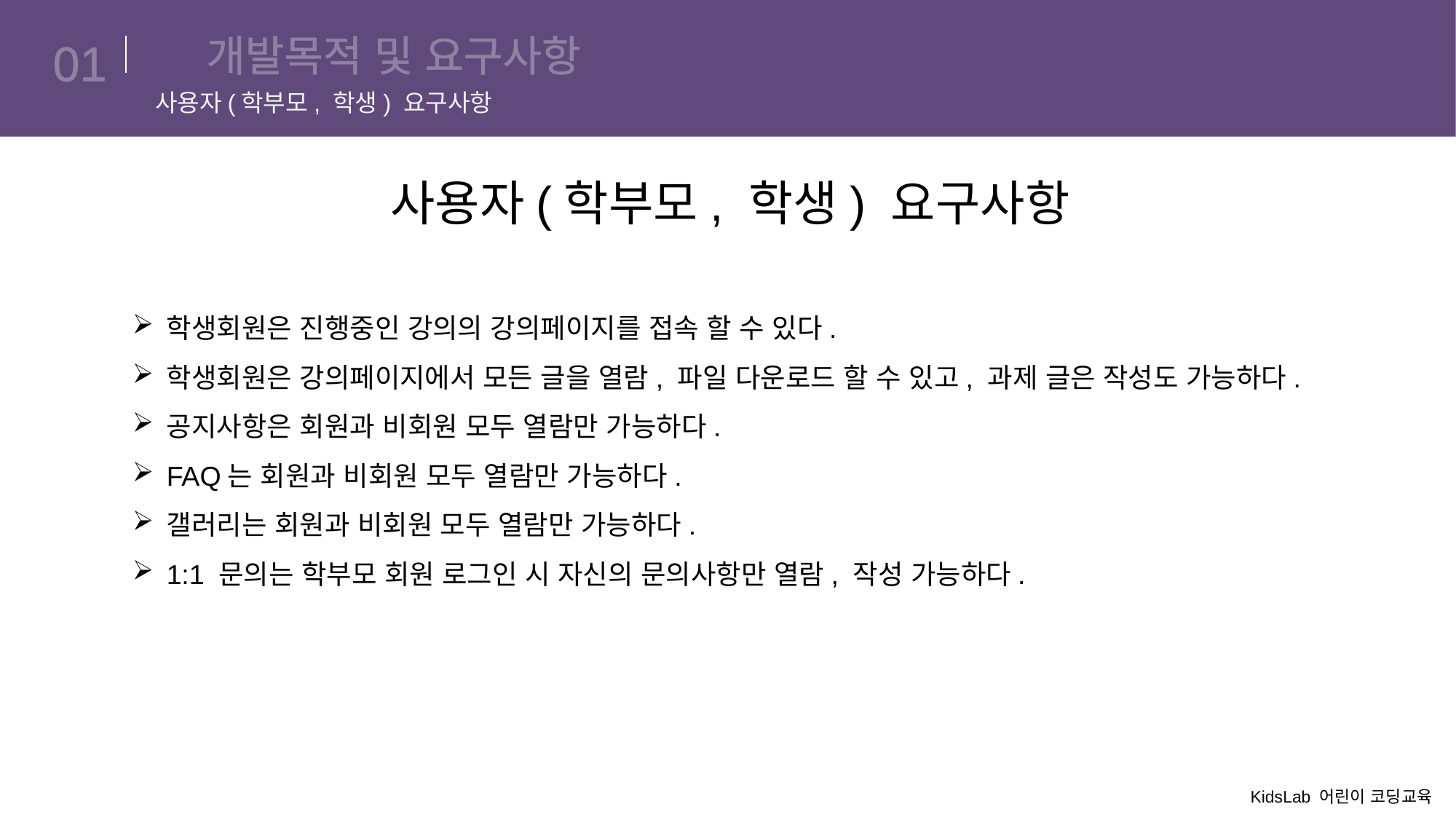

# 개발목적 및 요구사항
01
사용자(학부모, 학생) 요구사항
사용자(학부모, 학생) 요구사항
학생회원은 진행중인 강의의 강의페이지를 접속 할 수 있다.
학생회원은 강의페이지에서 모든 글을 열람, 파일 다운로드 할 수 있고, 과제 글은 작성도 가능하다.
공지사항은 회원과 비회원 모두 열람만 가능하다.
FAQ는 회원과 비회원 모두 열람만 가능하다.
갤러리는 회원과 비회원 모두 열람만 가능하다.
1:1 문의는 학부모 회원 로그인 시 자신의 문의사항만 열람, 작성 가능하다.